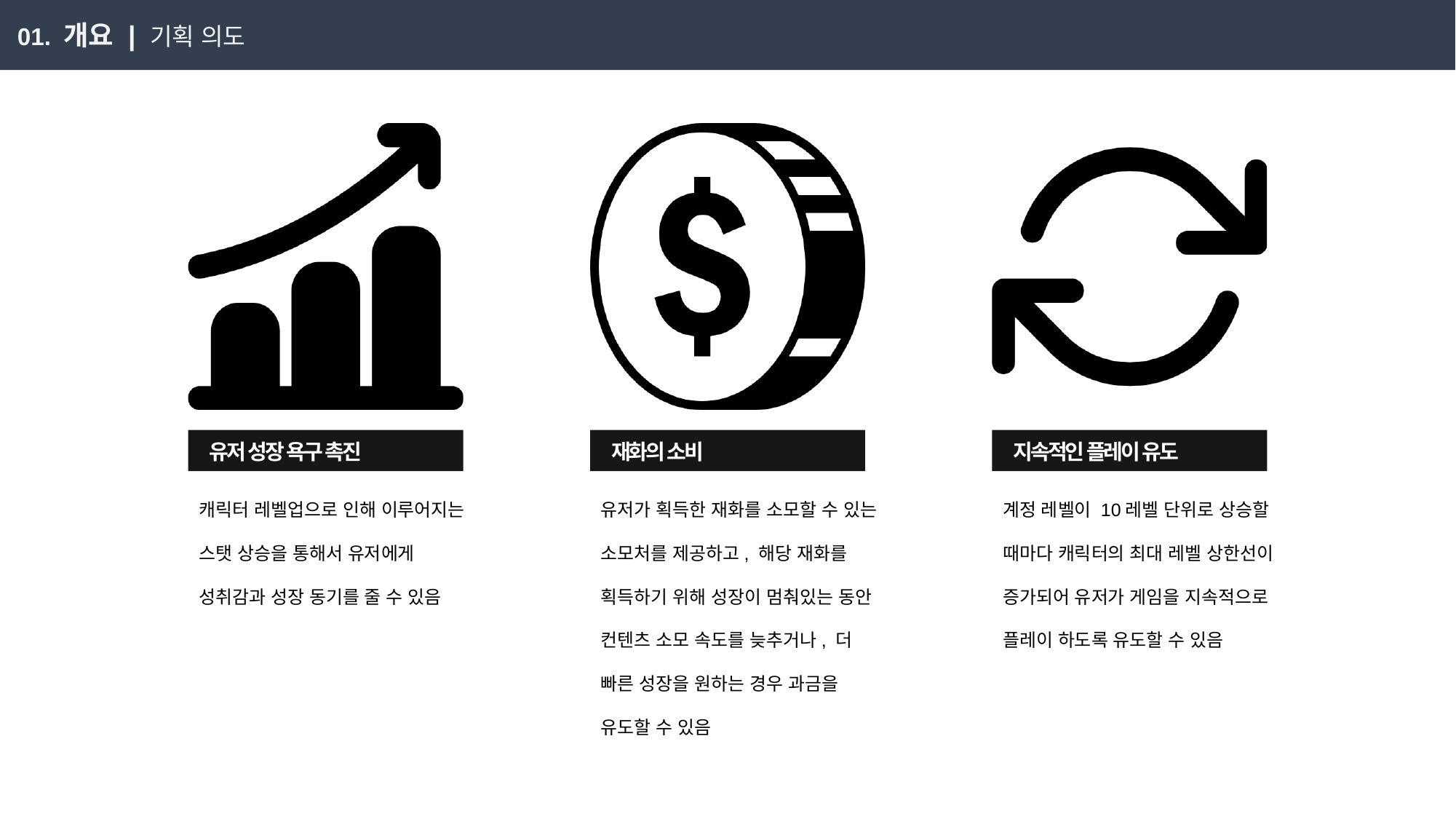

01. 개요 | 기획 의도

 유저 성장 욕구 촉진
 재화의 소비
 지속적인 플레이 유도
캐릭터 레벨업으로 인해 이루어지는 스탯 상승을 통해서 유저에게 성취감과 성장 동기를 줄 수 있음
유저가 획득한 재화를 소모할 수 있는 소모처를 제공하고, 해당 재화를 획득하기 위해 성장이 멈춰있는 동안 컨텐츠 소모 속도를 늦추거나, 더 빠른 성장을 원하는 경우 과금을 유도할 수 있음
계정 레벨이 10레벨 단위로 상승할 때마다 캐릭터의 최대 레벨 상한선이 증가되어 유저가 게임을 지속적으로 플레이 하도록 유도할 수 있음